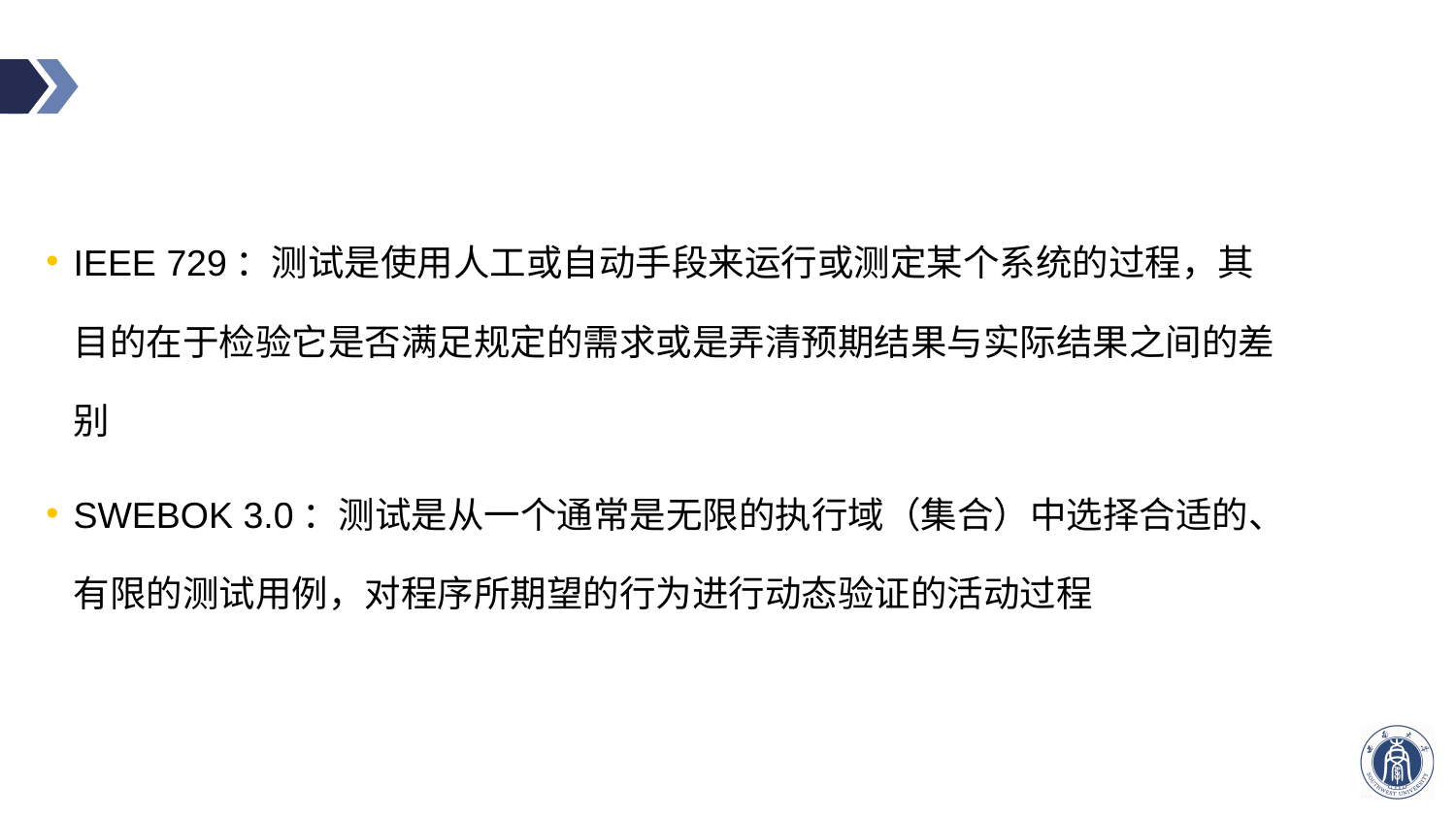

#
IEEE 729：测试是使用人工或自动手段来运行或测定某个系统的过程，其目的在于检验它是否满足规定的需求或是弄清预期结果与实际结果之间的差别
SWEBOK 3.0：测试是从一个通常是无限的执行域（集合）中选择合适的、有限的测试用例，对程序所期望的行为进行动态验证的活动过程